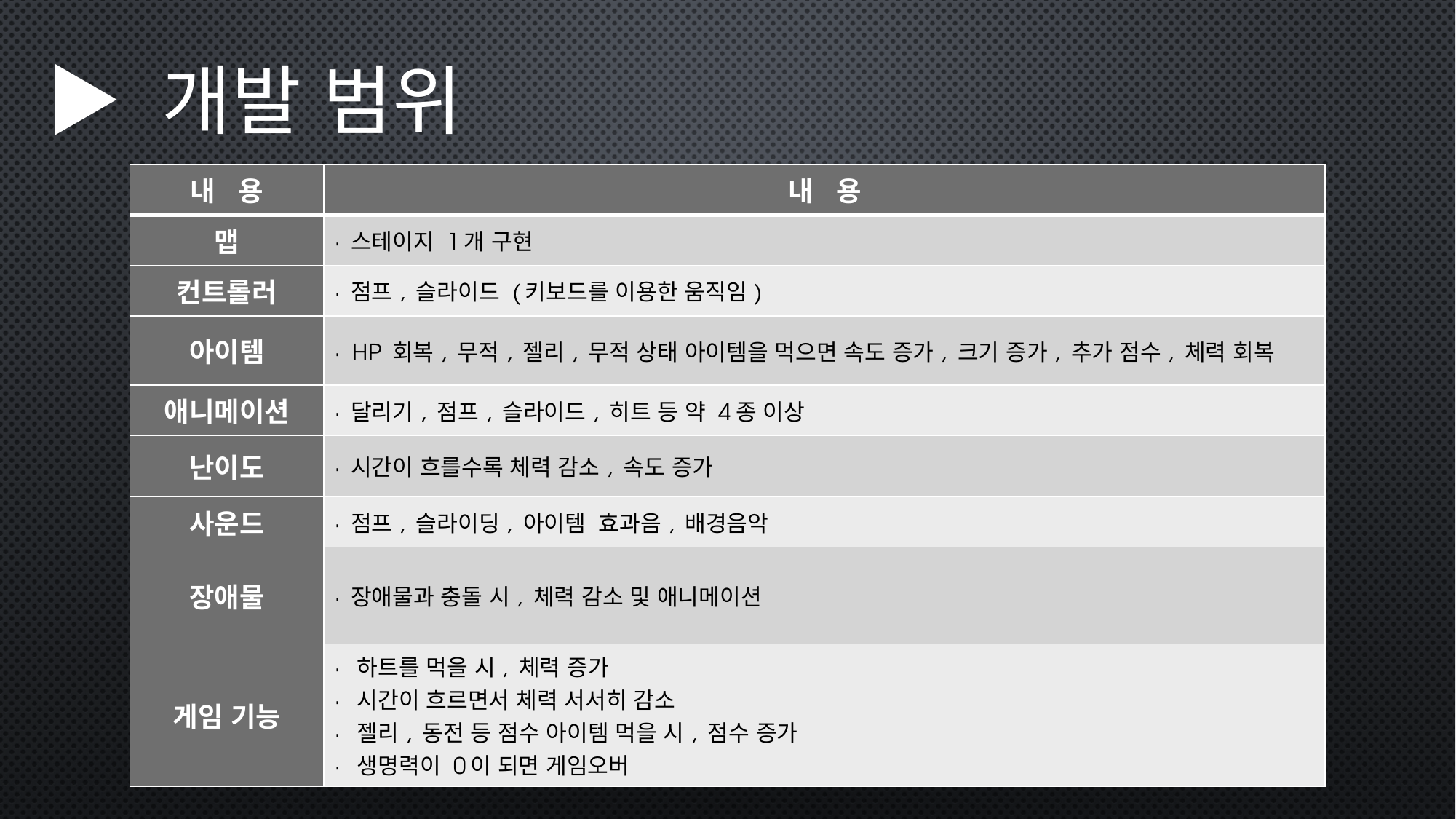

# ▶ 개발 범위
| 내 용 | 내 용 |
| --- | --- |
| 맵 | · 스테이지 1개 구현 |
| 컨트롤러 | · 점프, 슬라이드 (키보드를 이용한 움직임) |
| 아이템 | · HP 회복, 무적, 젤리, 무적 상태 아이템을 먹으면 속도 증가, 크기 증가, 추가 점수, 체력 회복 |
| 애니메이션 | · 달리기, 점프, 슬라이드, 히트 등 약 4종 이상 |
| 난이도 | · 시간이 흐를수록 체력 감소, 속도 증가 |
| 사운드 | · 점프, 슬라이딩, 아이템 효과음, 배경음악 |
| 장애물 | · 장애물과 충돌 시, 체력 감소 및 애니메이션 |
| 게임 기능 | · 하트를 먹을 시, 체력 증가 · 시간이 흐르면서 체력 서서히 감소 · 젤리, 동전 등 점수 아이템 먹을 시, 점수 증가 · 생명력이 0이 되면 게임오버 |